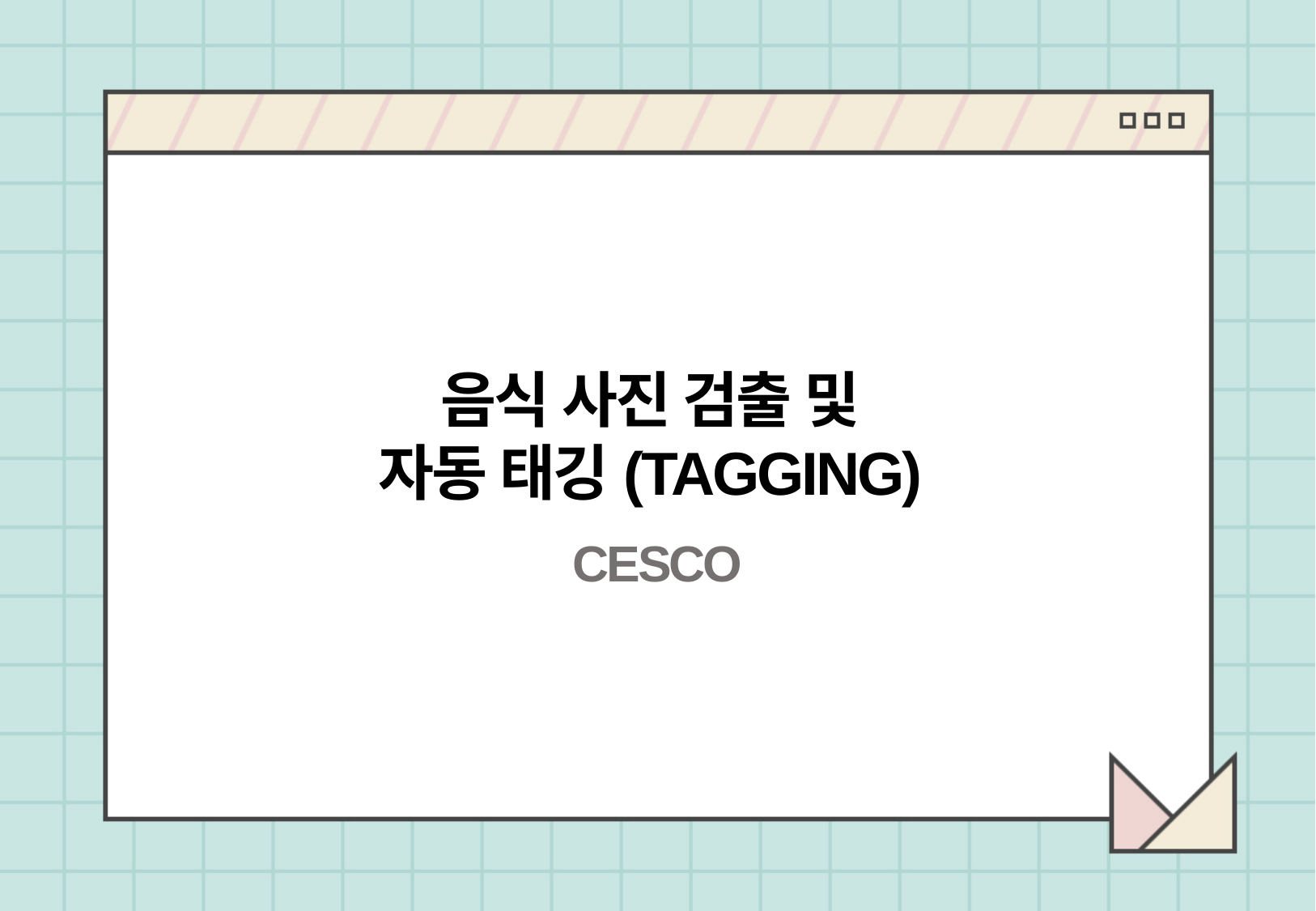

음식 사진 검출 및
자동 태깅(TAGGING)
CESCO